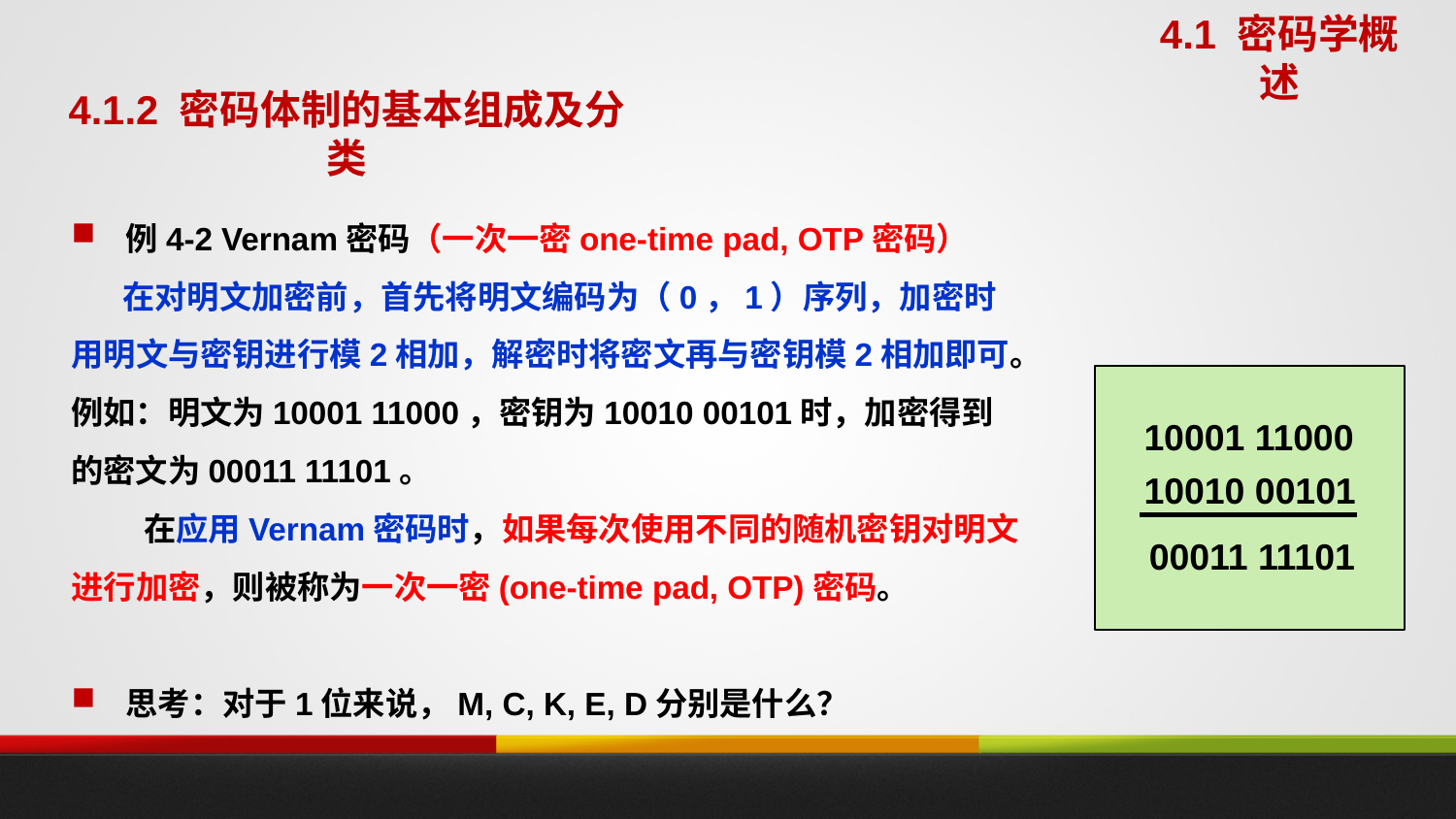

4.1 密码学概述
4.1.2 密码体制的基本组成及分类
例4-2 Vernam密码（一次一密one-time pad, OTP密码）
      在对明文加密前，首先将明文编码为（0，1）序列，加密时用明文与密钥进行模2相加，解密时将密文再与密钥模2相加即可。例如：明文为10001 11000，密钥为10010 00101时，加密得到的密文为00011 11101。
在应用Vernam密码时，如果每次使用不同的随机密钥对明文进行加密，则被称为一次一密(one-time pad, OTP)密码。

思考：对于1位来说，M, C, K, E, D分别是什么？

10001 11000
10010 00101
00011 11101